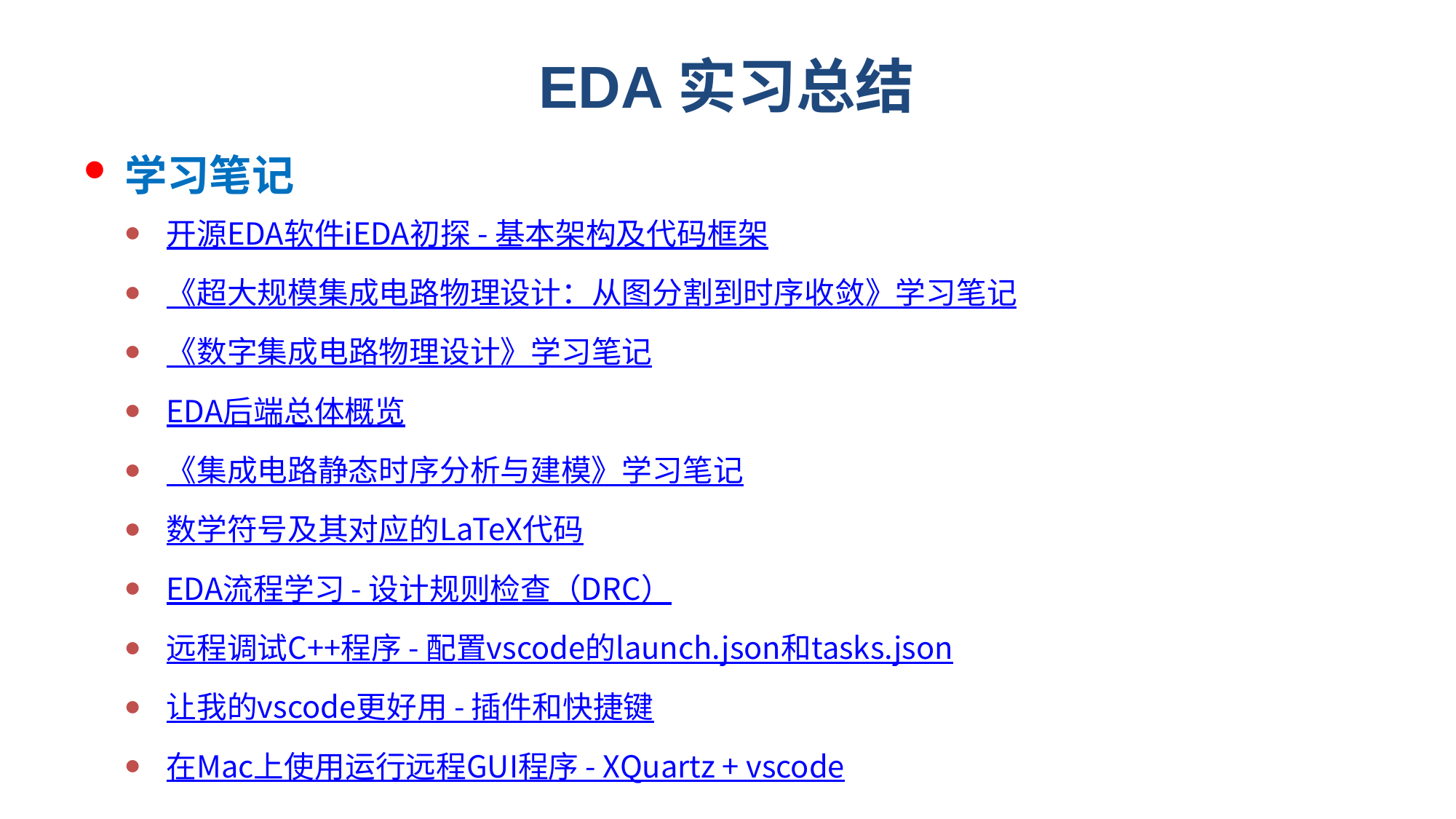

# EDA实习总结
学习笔记
开源EDA软件iEDA初探 - 基本架构及代码框架
《超大规模集成电路物理设计：从图分割到时序收敛》学习笔记
《数字集成电路物理设计》学习笔记
EDA后端总体概览
《集成电路静态时序分析与建模》学习笔记
数学符号及其对应的LaTeX代码
EDA流程学习 - 设计规则检查（DRC）
远程调试C++程序 - 配置vscode的launch.json和tasks.json
让我的vscode更好用 - 插件和快捷键
在Mac上使用运行远程GUI程序 - XQuartz + vscode